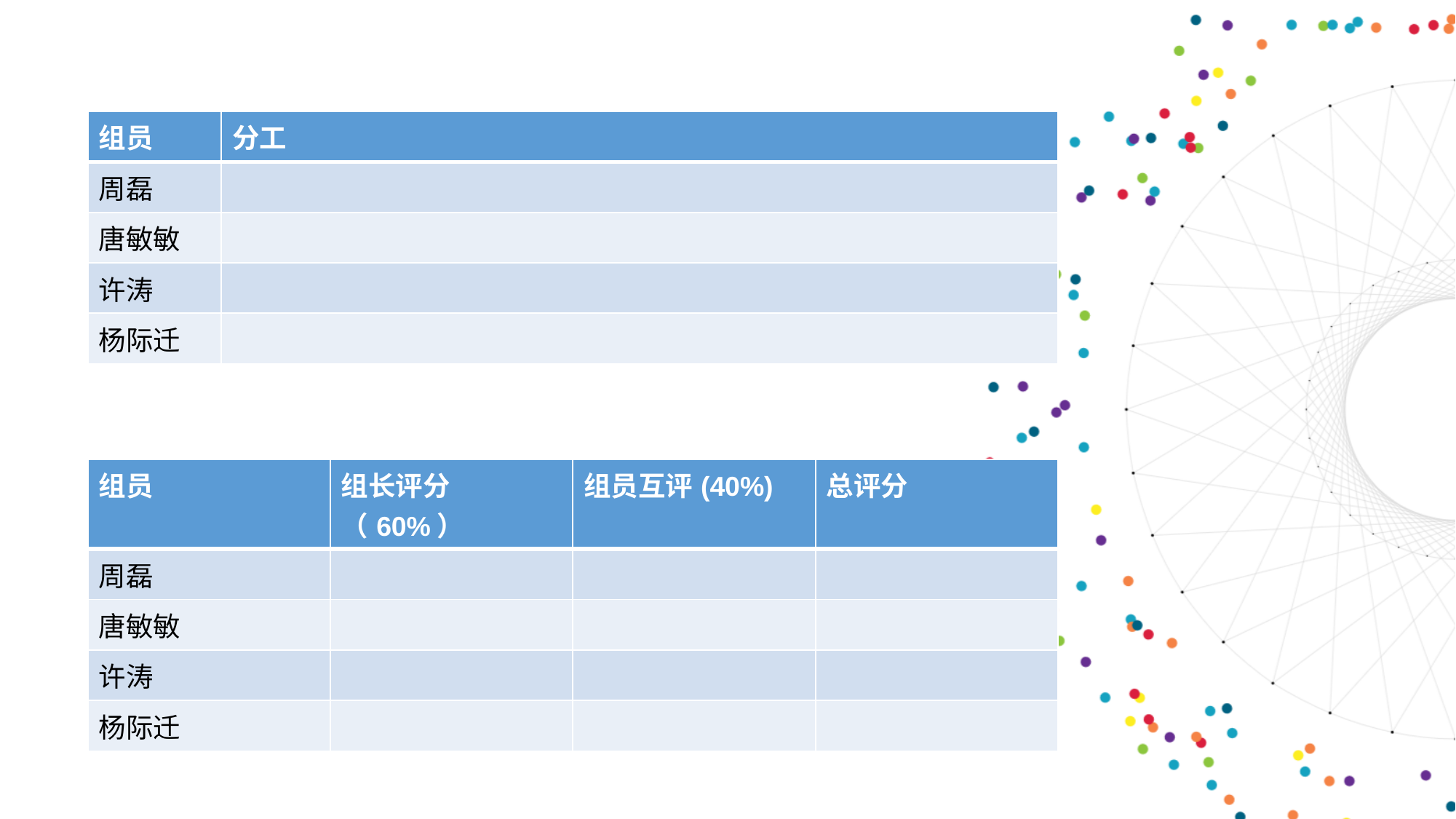

| 组员 | 分工 |
| --- | --- |
| 周磊 |  |
| 唐敏敏 |  |
| 许涛 |  |
| 杨际迁 |  |
| 组员 | 组长评分（60%） | 组员互评(40%) | 总评分 |
| --- | --- | --- | --- |
| 周磊 |  |  |  |
| 唐敏敏 |  |  |  |
| 许涛 |  |  |  |
| 杨际迁 |  |  |  |